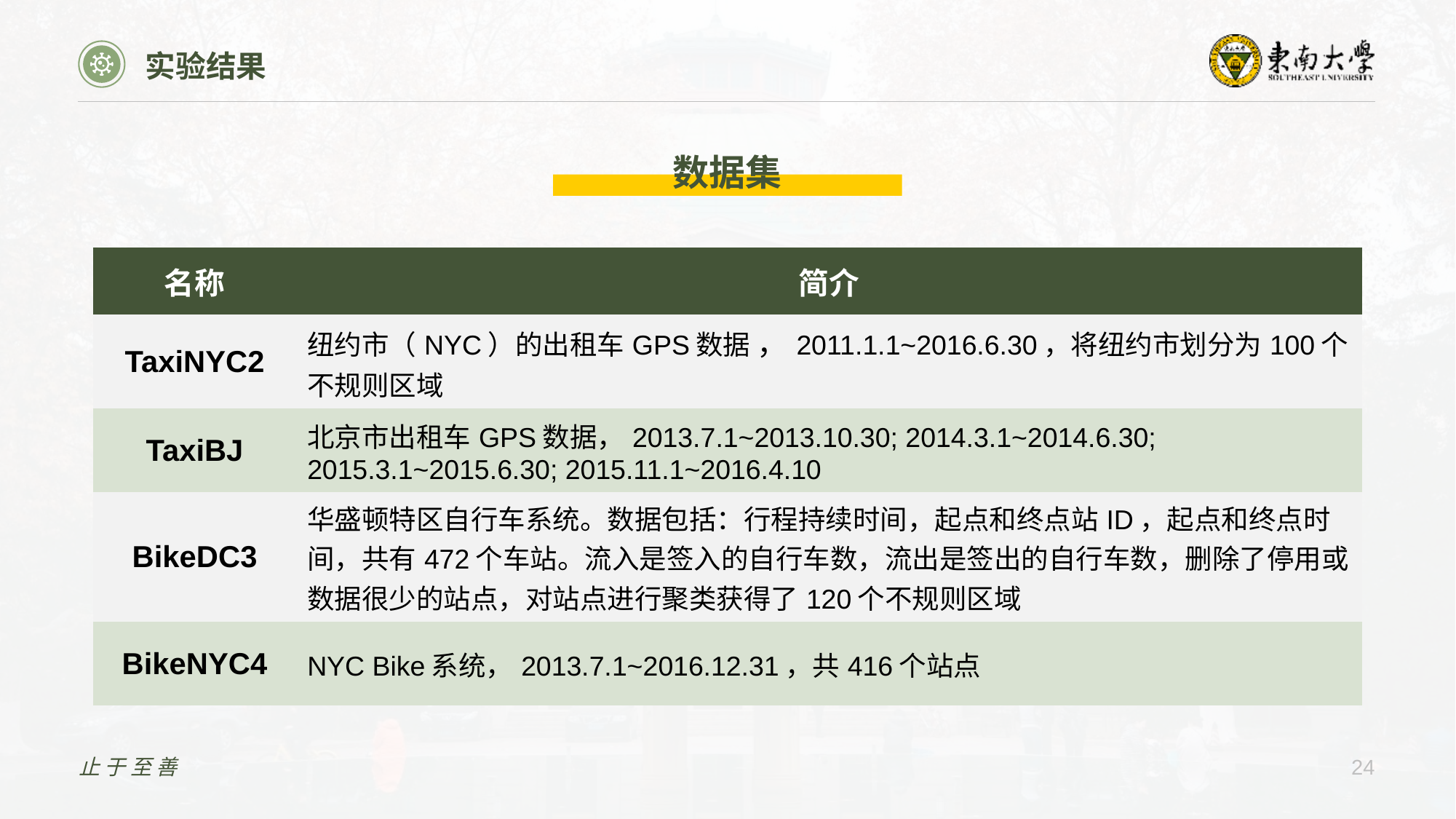

实验结果
数据集

| 名称 | 简介 |
| --- | --- |
| TaxiNYC2 | 纽约市（NYC）的出租车GPS数据 ，2011.1.1~2016.6.30，将纽约市划分为100个不规则区域 |
| TaxiBJ | 北京市出租车GPS数据，2013.7.1~2013.10.30; 2014.3.1~2014.6.30; 2015.3.1~2015.6.30; 2015.11.1~2016.4.10 |
| BikeDC3 | 华盛顿特区自行车系统。数据包括：行程持续时间，起点和终点站ID，起点和终点时间，共有472个车站。流入是签入的自行车数，流出是签出的自行车数，删除了停用或数据很少的站点，对站点进行聚类获得了120个不规则区域 |
| BikeNYC4 | NYC Bike系统，2013.7.1~2016.12.31，共416个站点 |
止于至善
24